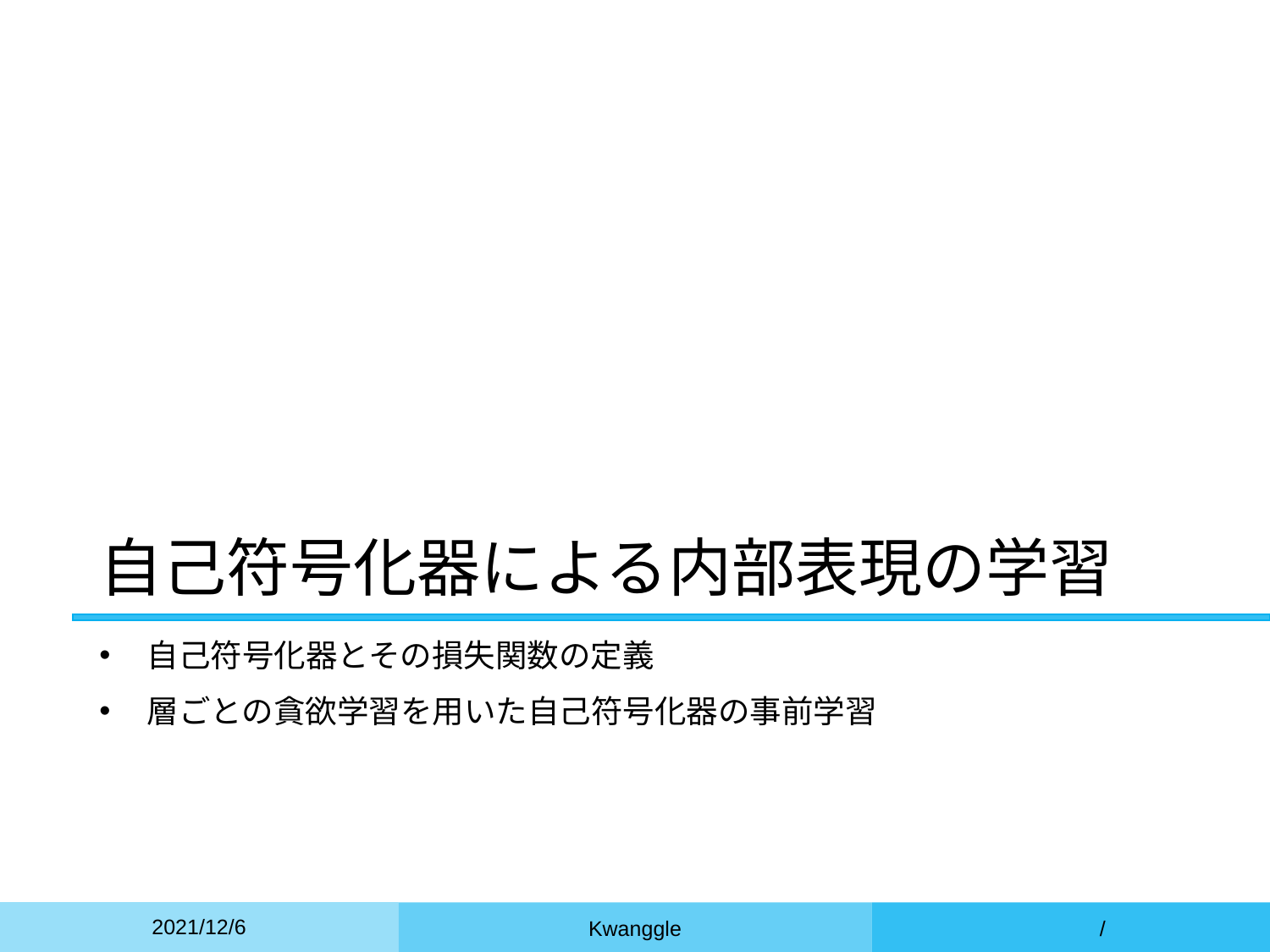

# 自己符号化器による内部表現の学習
自己符号化器とその損失関数の定義
層ごとの貪欲学習を用いた自己符号化器の事前学習

2021/12/6
Kwanggle